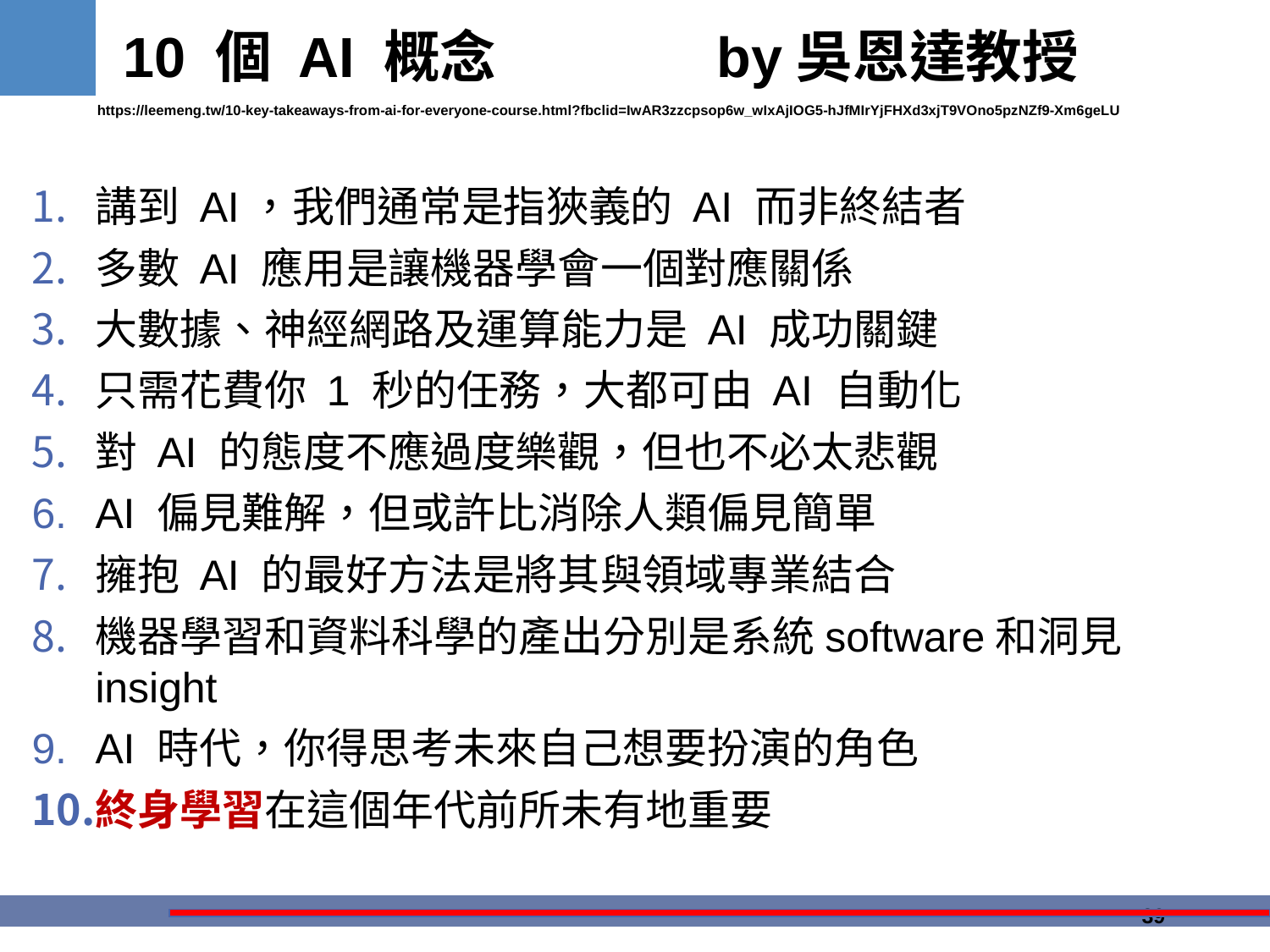

# 10 個 AI 概念                by吳恩達教授
https://leemeng.tw/10-key-takeaways-from-ai-for-everyone-course.html?fbclid=IwAR3zzcpsop6w_wIxAjIOG5-hJfMIrYjFHXd3xjT9VOno5pzNZf9-Xm6geLU
講到 AI，我們通常是指狹義的 AI 而非終結者
多數 AI 應用是讓機器學會一個對應關係
大數據、神經網路及運算能力是 AI 成功關鍵
只需花費你 1 秒的任務，大都可由 AI 自動化
對 AI 的態度不應過度樂觀，但也不必太悲觀
AI 偏見難解，但或許比消除人類偏見簡單
擁抱 AI 的最好方法是將其與領域專業結合
機器學習和資料科學的產出分別是系統software和洞見insight
AI 時代，你得思考未來自己想要扮演的角色
終身學習在這個年代前所未有地重要